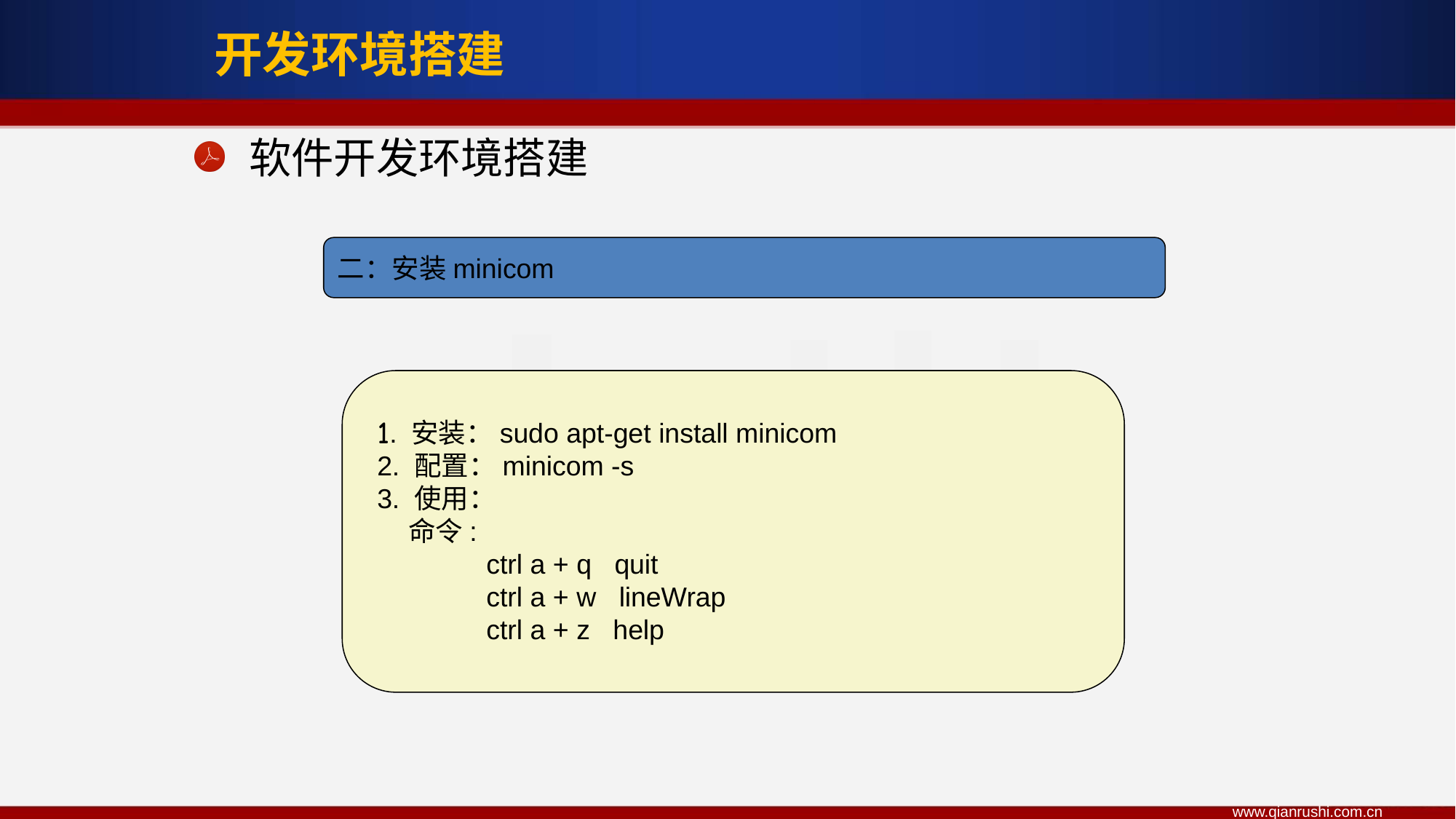

开发环境搭建
软件开发环境搭建
二：安装minicom

1. 安装：sudo apt-get install minicom
2. 配置：minicom -s
3. 使用：
    命令:
 	ctrl a + q   quit
	ctrl a + w   lineWrap
	ctrl a + z   help